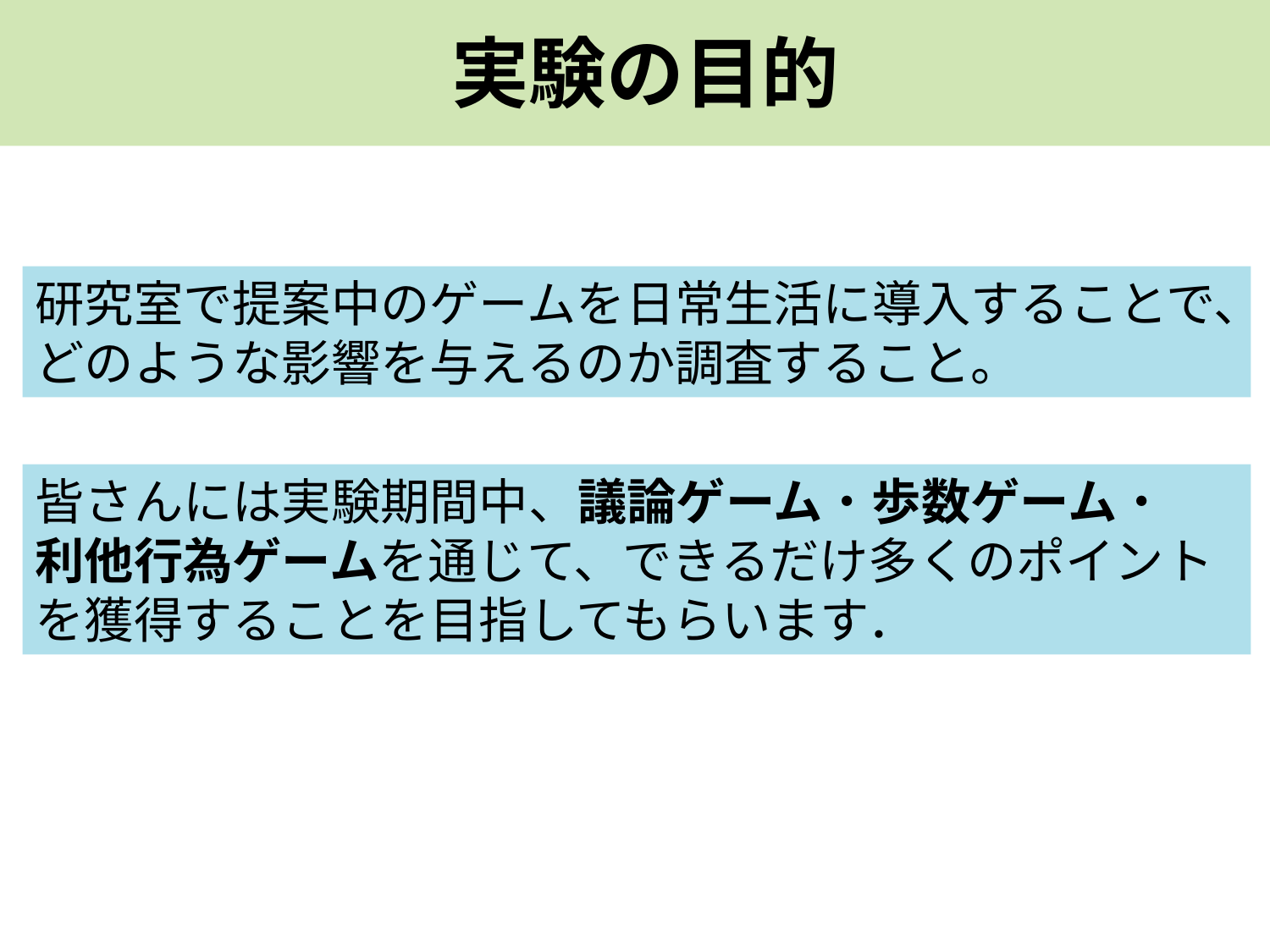

実験の目的
研究室で提案中のゲームを日常生活に導入することで、どのような影響を与えるのか調査すること。
皆さんには実験期間中、議論ゲーム・歩数ゲーム・
利他行為ゲームを通じて、できるだけ多くのポイントを獲得することを目指してもらいます．